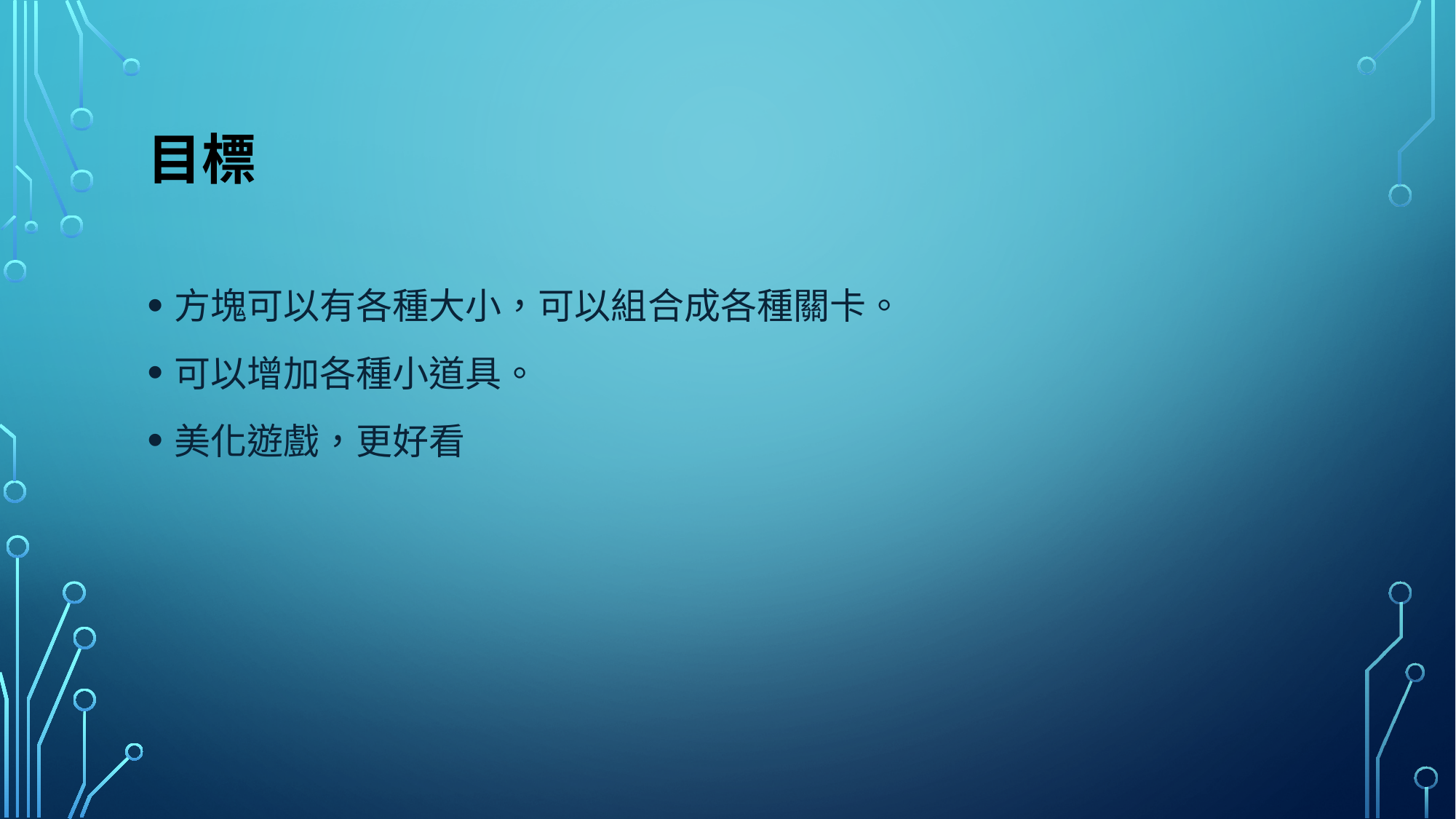

# 目標
方塊可以有各種大小，可以組合成各種關卡。
可以增加各種小道具。
美化遊戲，更好看